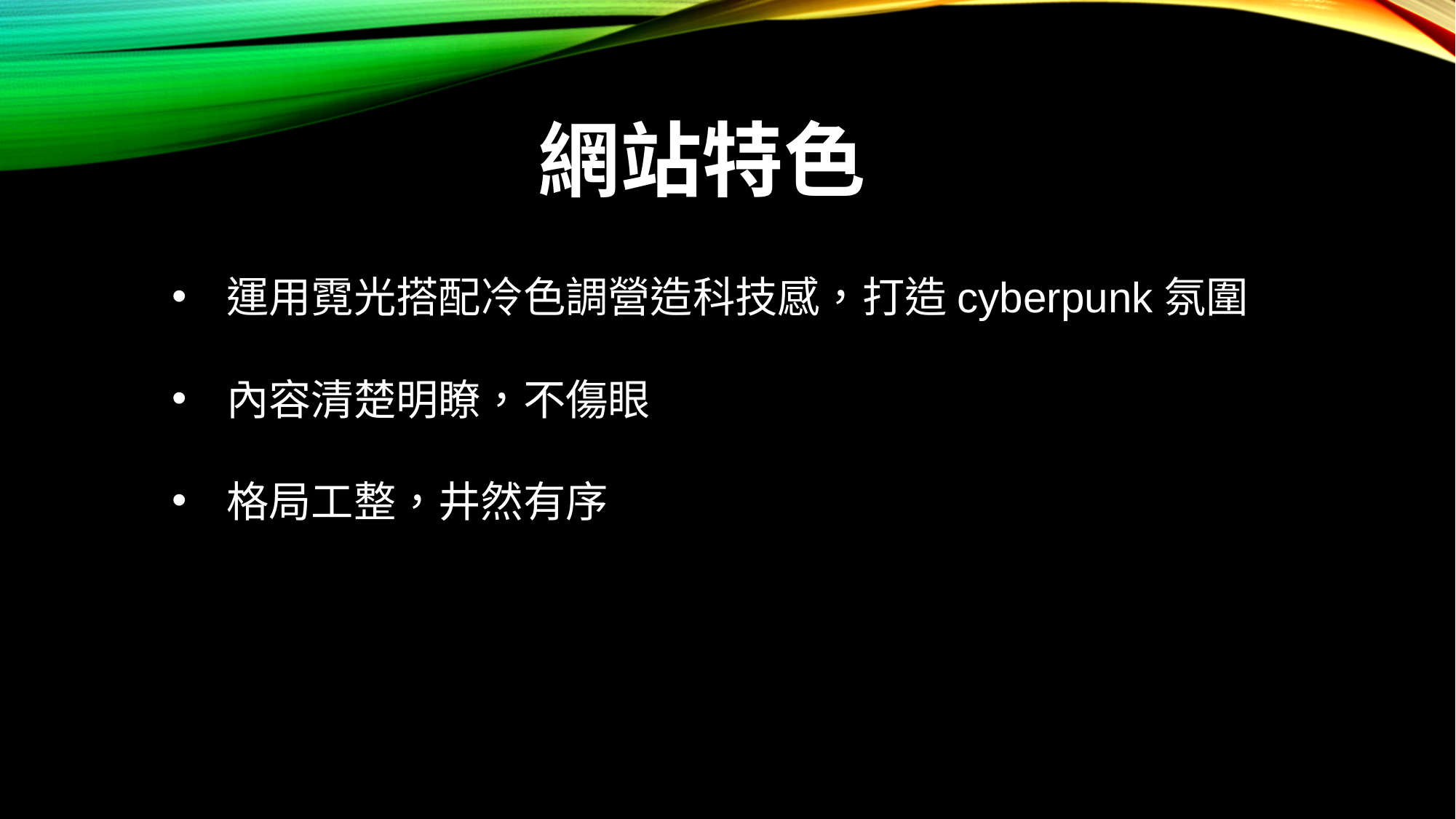

# 網站特色
運用霓光搭配冷色調營造科技感，打造cyberpunk氛圍

內容清楚明瞭，不傷眼

格局工整，井然有序